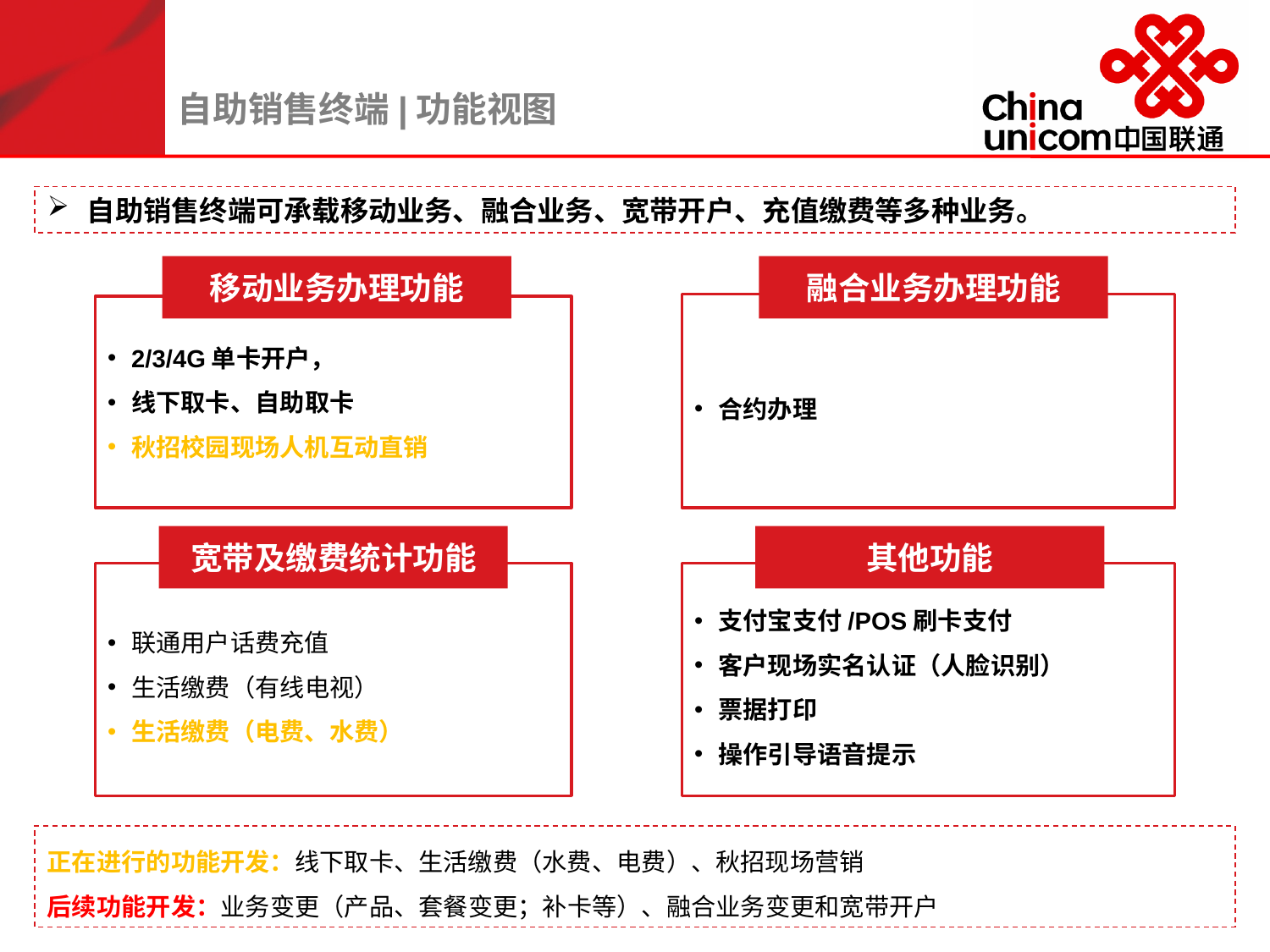

自助销售终端|功能视图
自助销售终端可承载移动业务、融合业务、宽带开户、充值缴费等多种业务。
移动业务办理功能
融合业务办理功能
合约办理

2/3/4G单卡开户，
线下取卡、自助取卡
秋招校园现场人机互动直销

宽带及缴费统计功能
其他功能
联通用户话费充值
生活缴费（有线电视）
生活缴费（电费、水费）
支付宝支付/POS刷卡支付
客户现场实名认证（人脸识别）
票据打印
操作引导语音提示
正在进行的功能开发：线下取卡、生活缴费（水费、电费）、秋招现场营销
后续功能开发：业务变更（产品、套餐变更；补卡等）、融合业务变更和宽带开户